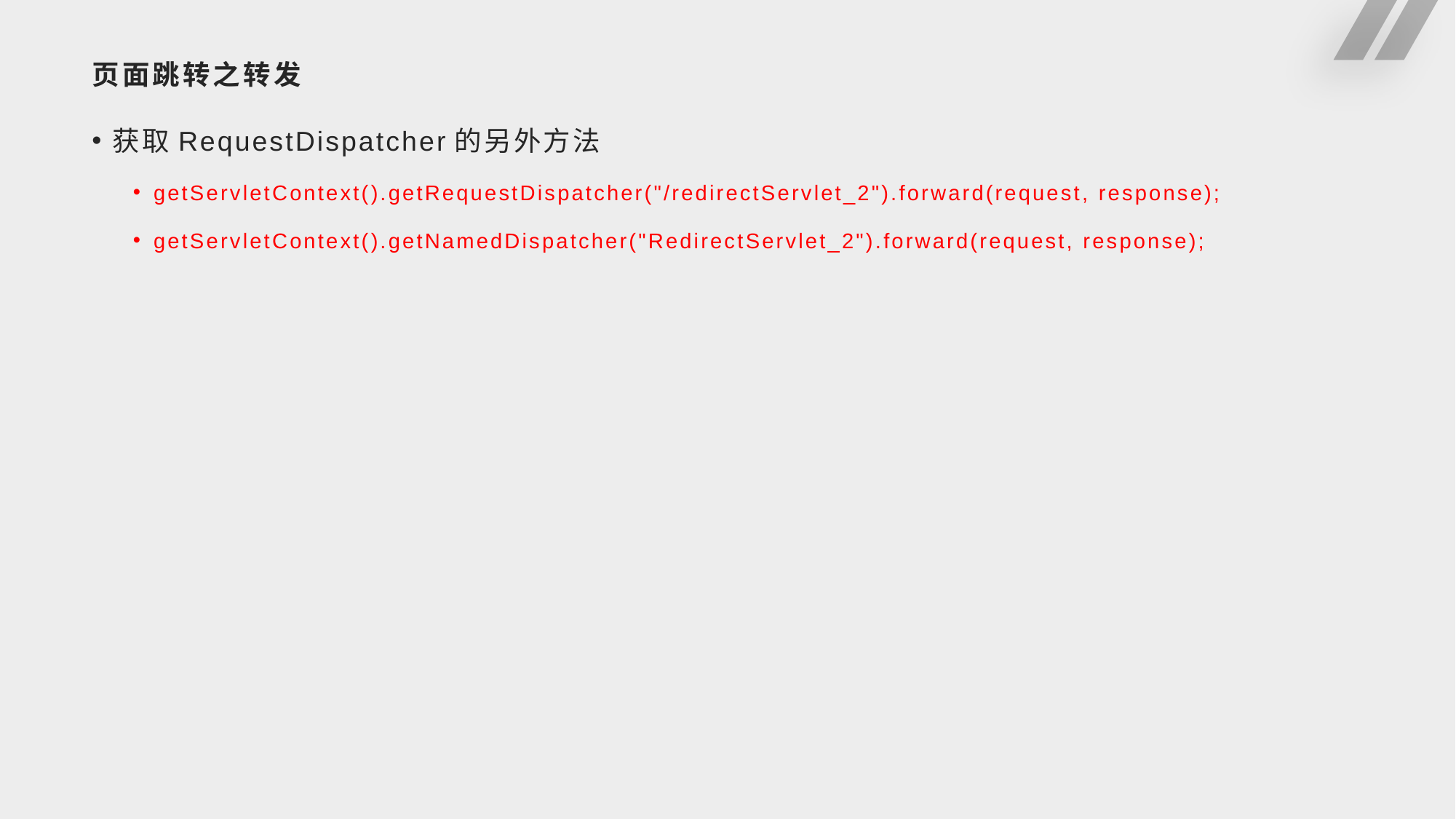

# 页面跳转之转发
获取RequestDispatcher的另外方法
getServletContext().getRequestDispatcher("/redirectServlet_2").forward(request, response);
getServletContext().getNamedDispatcher("RedirectServlet_2").forward(request, response);